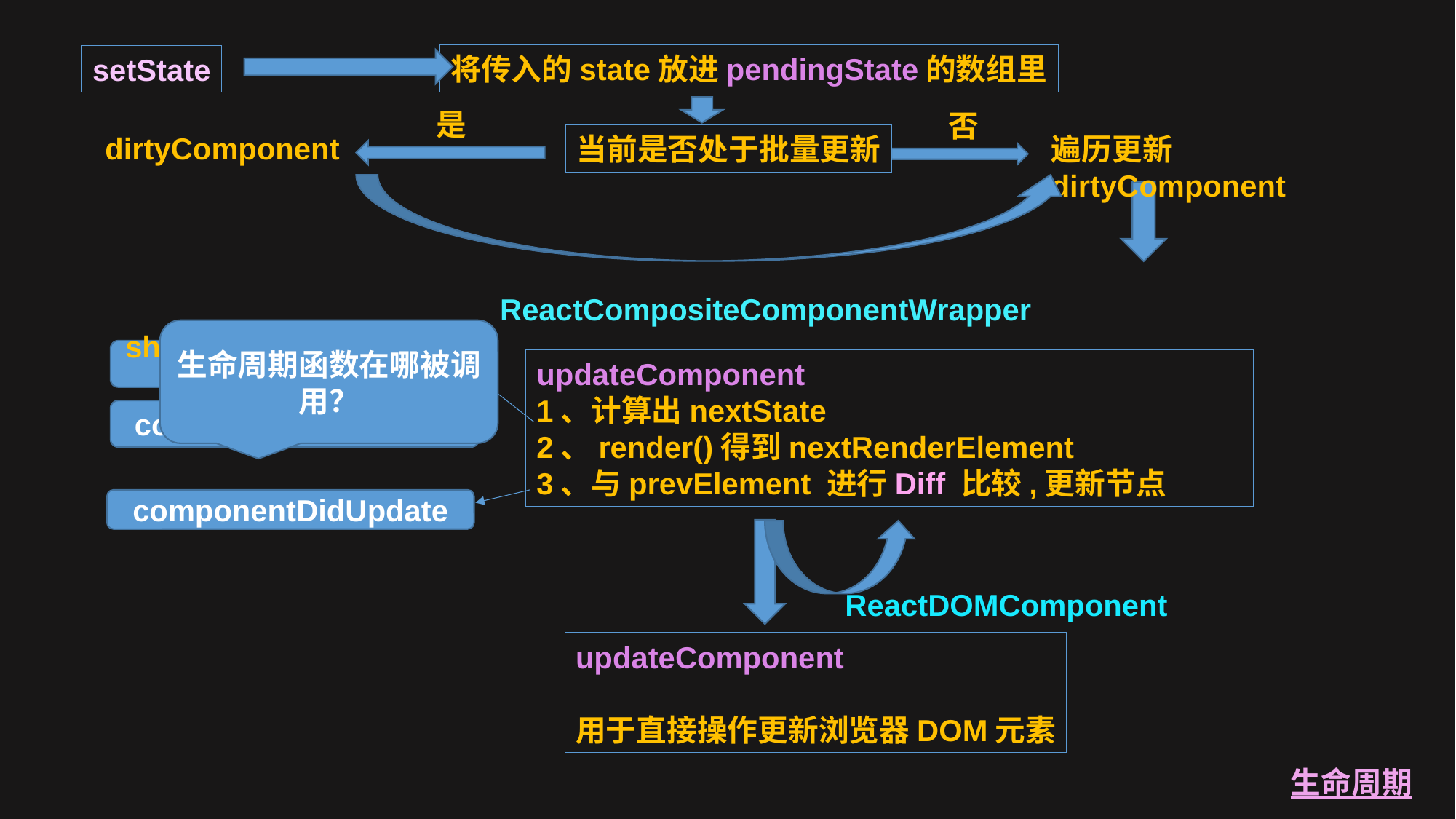

将传入的state放进pendingState的数组里
setState

是
否
dirtyComponent
遍历更新 dirtyComponent
当前是否处于批量更新

ReactCompositeComponentWrapper
生命周期函数在哪被调用？
shouldComponentUpdate
updateComponent
1、计算出nextState
2、render()得到nextRenderElement
3、与prevElement 进行Diff 比较,更新节点
componentWillUpdate
componentDidUpdate

ReactDOMComponent
updateComponent

用于直接操作更新浏览器DOM元素
生命周期